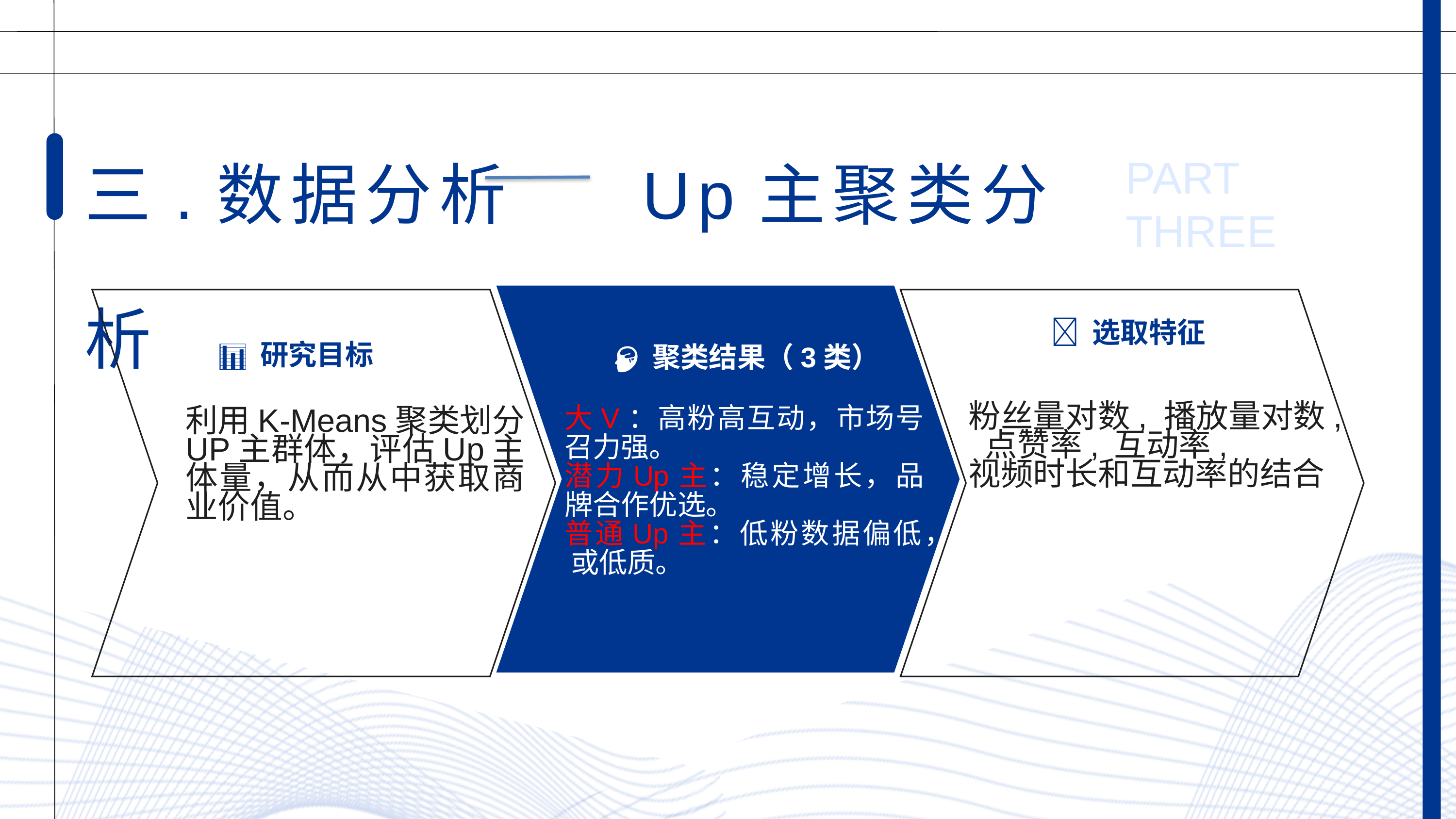

三.数据分析     Up主聚类分析
PART THREE

🧩 选取特征
📊 研究目标

🧠 聚类结果（3类）

日常使用的视频平台
国内独一档的视频平台
大V：高粉高互动，市场号召力强。
潜力Up主：稳定增长，品牌合作优选。
普通Up主：低粉数据偏低， 或低质。

粉丝量对数, 播放量对数, 点赞率, 	互动率,
视频时长和互动率的结合
利用K-Means聚类划分UP主群体，评估Up主体量，从而从中获取商业价值。
或许是一条谋生道路
  适合大数据分析